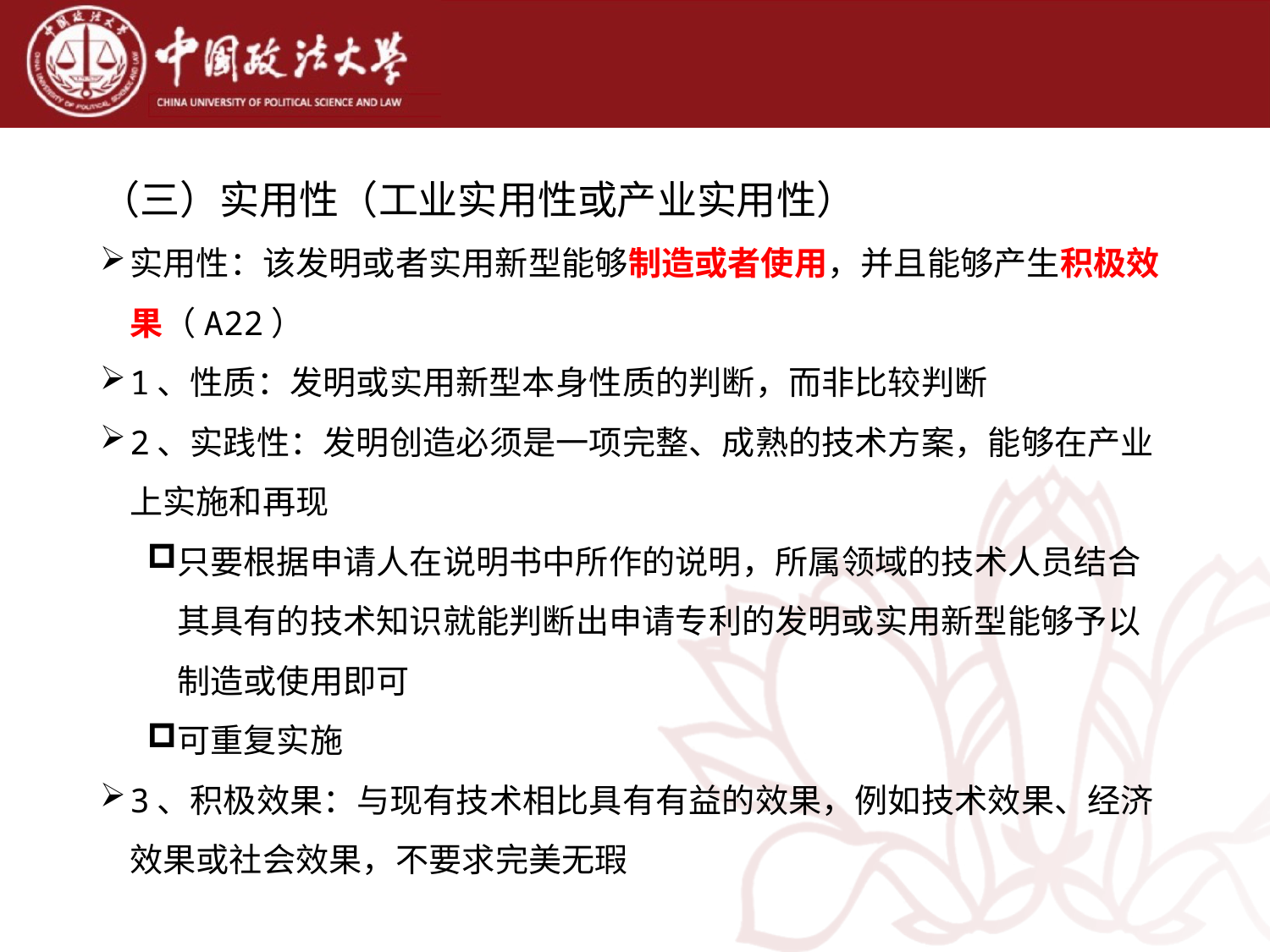

（三）实用性（工业实用性或产业实用性）
实用性：该发明或者实用新型能够制造或者使用，并且能够产生积极效果（A22）
1、性质：发明或实用新型本身性质的判断，而非比较判断
2、实践性：发明创造必须是一项完整、成熟的技术方案，能够在产业上实施和再现
只要根据申请人在说明书中所作的说明，所属领域的技术人员结合其具有的技术知识就能判断出申请专利的发明或实用新型能够予以制造或使用即可
可重复实施
3、积极效果：与现有技术相比具有有益的效果，例如技术效果、经济效果或社会效果，不要求完美无瑕